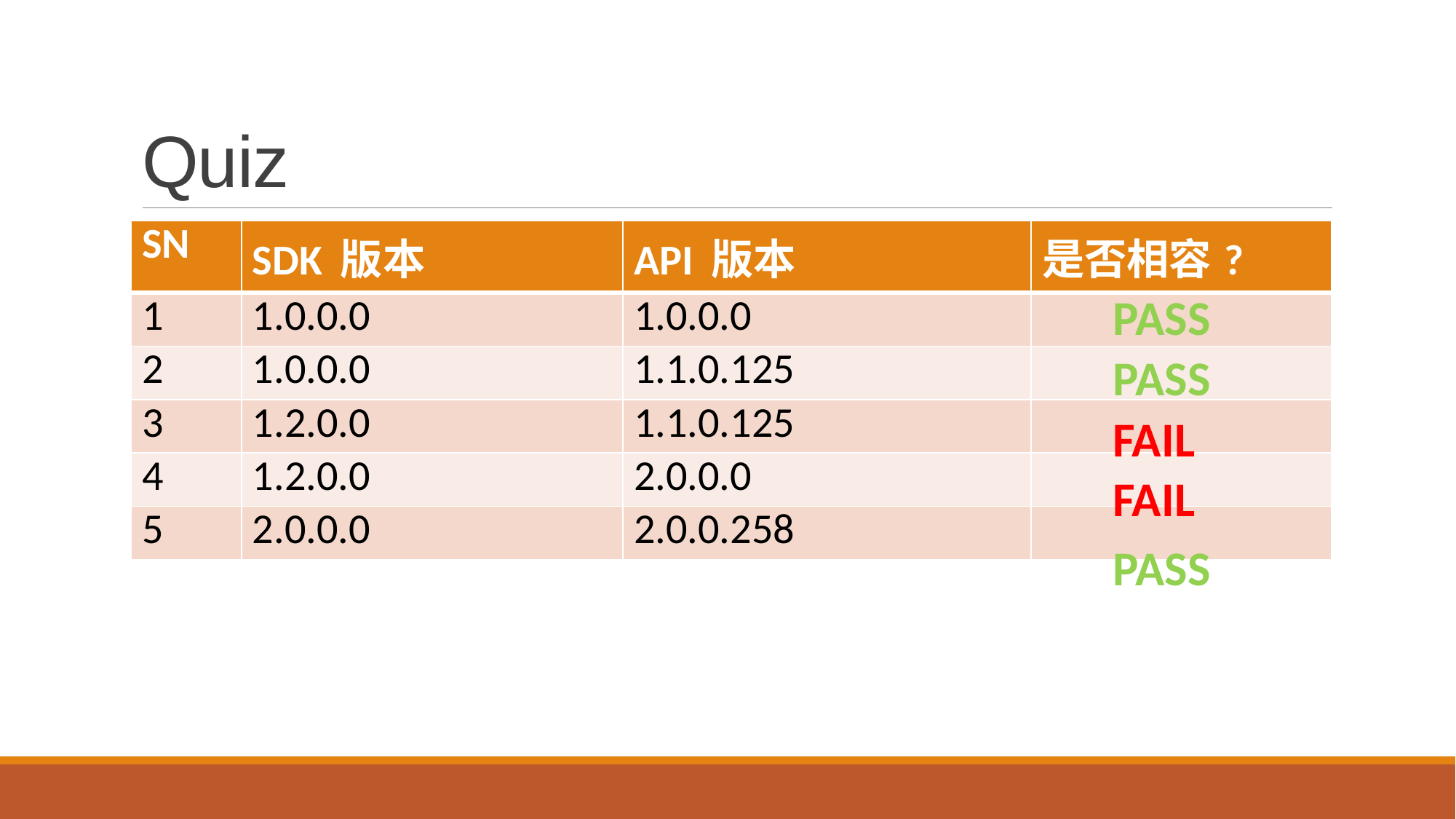

# Quiz
| SN | SDK 版本 | API 版本 | 是否相容? |
| --- | --- | --- | --- |
| 1 | 1.0.0.0 | 1.0.0.0 |  |
| 2 | 1.0.0.0 | 1.1.0.125 |  |
| 3 | 1.2.0.0 | 1.1.0.125 |  |
| 4 | 1.2.0.0 | 2.0.0.0 |  |
| 5 | 2.0.0.0 | 2.0.0.258 |  |
PASS
PASS
FAIL
FAIL
PASS